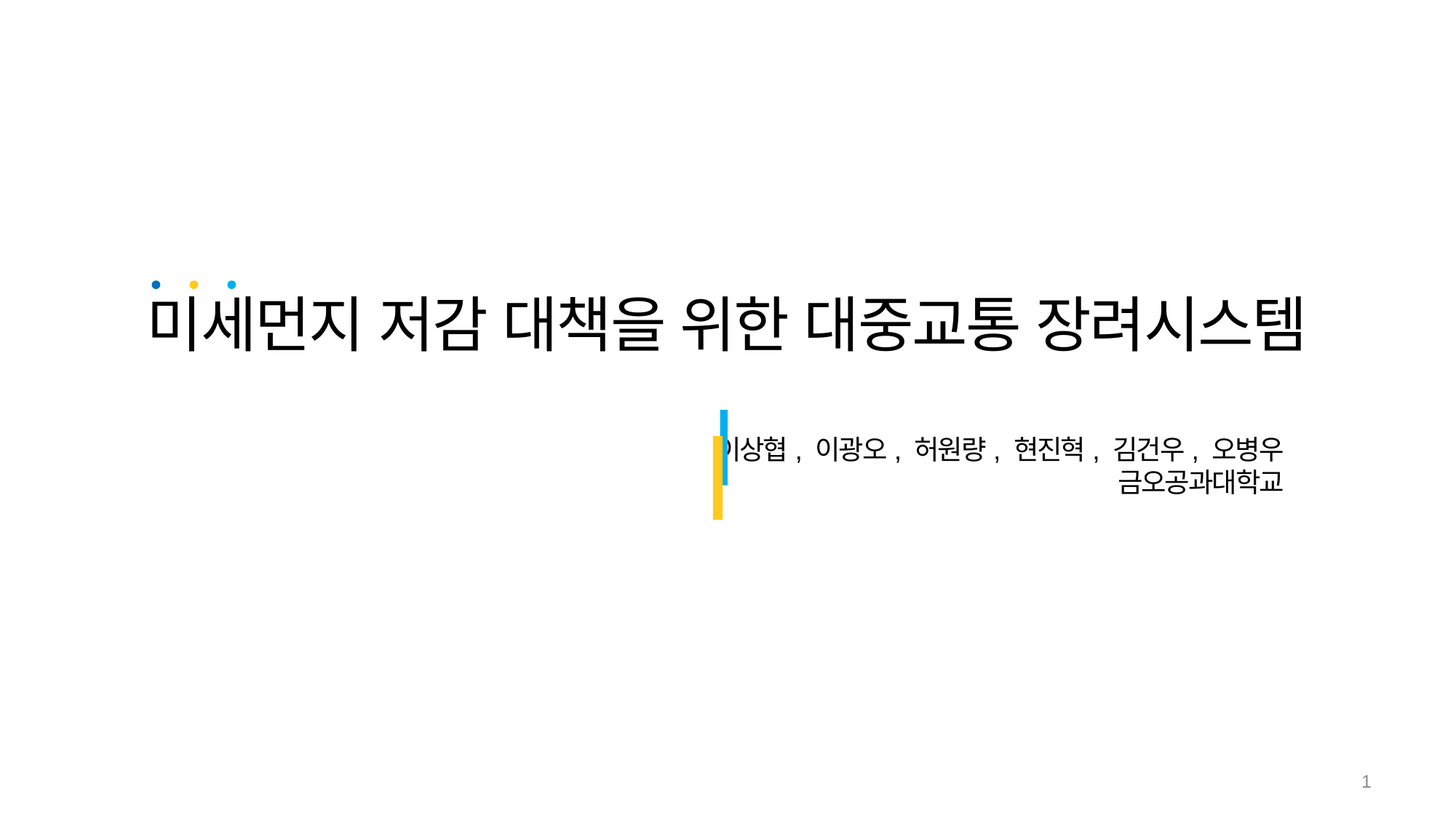

미세먼지 저감 대책을 위한 대중교통 장려시스템

이상협, 이광오, 허원량, 현진혁, 김건우, 오병우
금오공과대학교
1